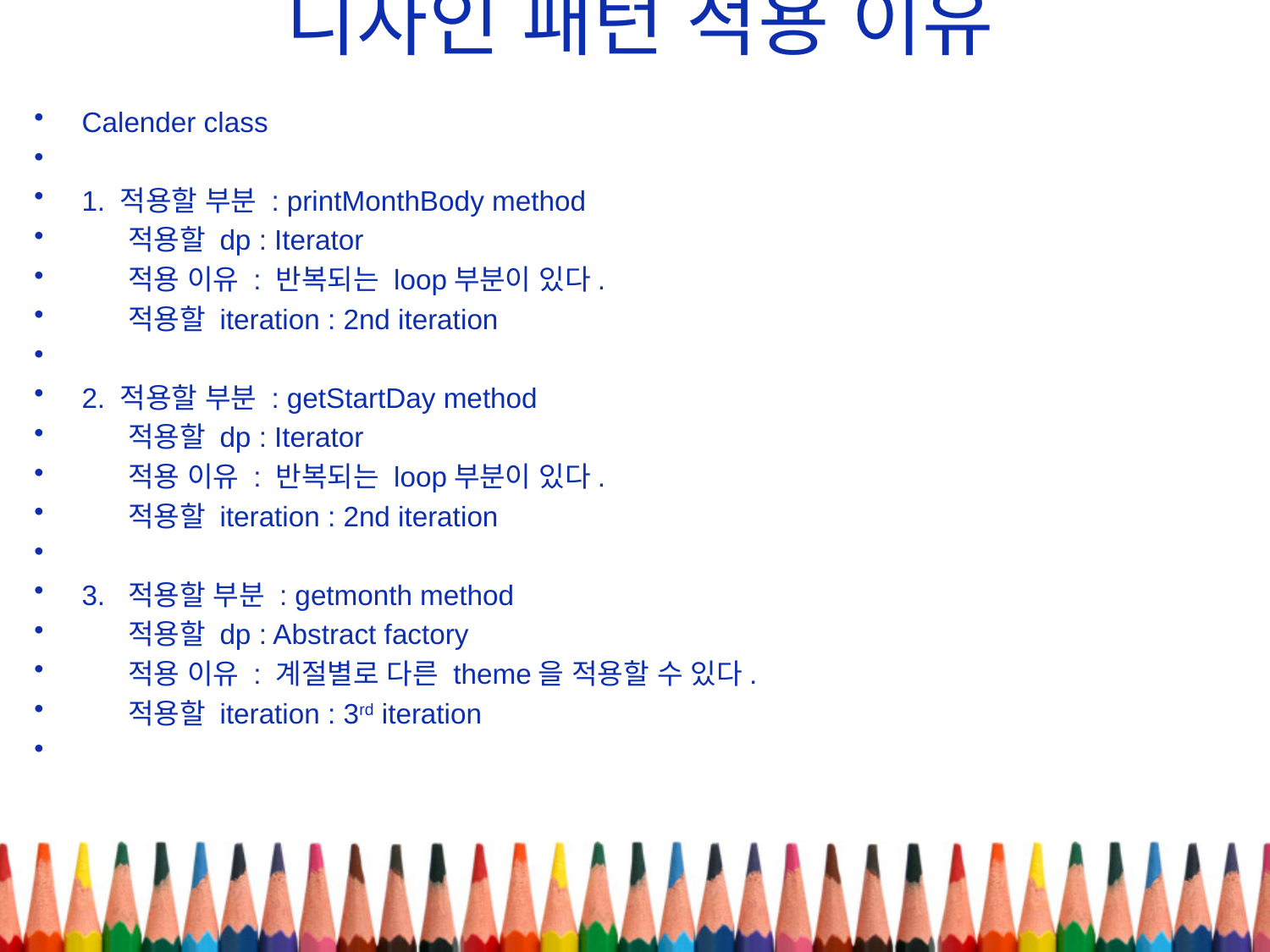

# 디자인 패턴 적용 이유
Calender class

1. 적용할 부분 : printMonthBody method
     적용할 dp : Iterator
     적용 이유 : 반복되는 loop부분이 있다.
     적용할 iteration : 2nd iteration

2. 적용할 부분 : getStartDay method
     적용할 dp : Iterator
     적용 이유 : 반복되는 loop부분이 있다.
     적용할 iteration : 2nd iteration

3.  적용할 부분 : getmonth method
     적용할 dp : Abstract factory
     적용 이유 : 계절별로 다른 theme을 적용할 수 있다.
     적용할 iteration : 3rd iteration